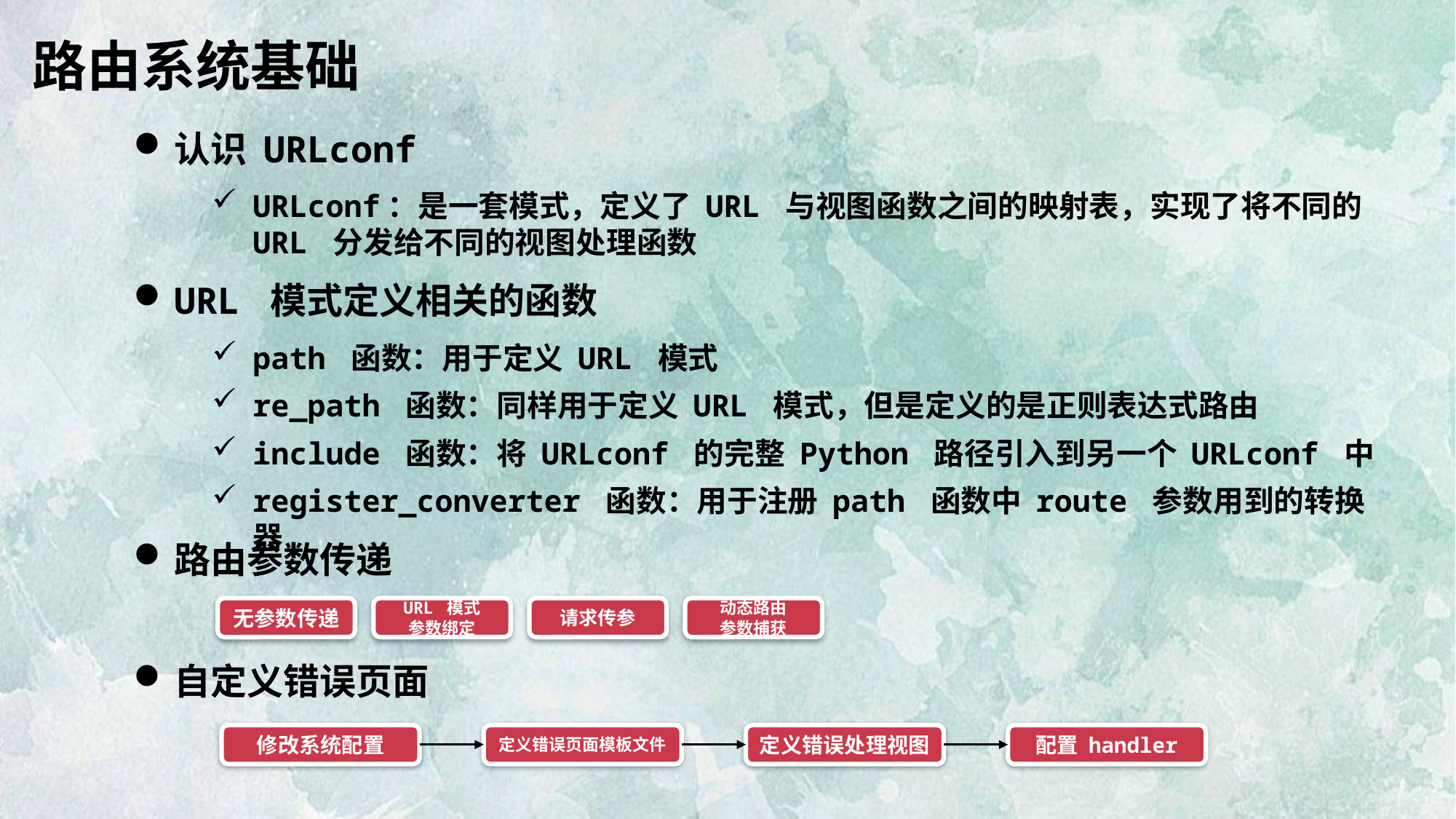

路由系统基础
认识 URLconf
URLconf：是一套模式，定义了 URL 与视图函数之间的映射表，实现了将不同的 URL 分发给不同的视图处理函数
URL 模式定义相关的函数
path 函数：用于定义 URL 模式
re_path 函数：同样用于定义 URL 模式，但是定义的是正则表达式路由
include 函数：将 URLconf 的完整 Python 路径引入到另一个 URLconf 中
register_converter 函数：用于注册 path 函数中 route 参数用到的转换器
路由参数传递
无参数传递
URL 模式
参数绑定
请求传参
动态路由
参数捕获
自定义错误页面
修改系统配置
配置 handler
定义错误页面模板文件
定义错误处理视图